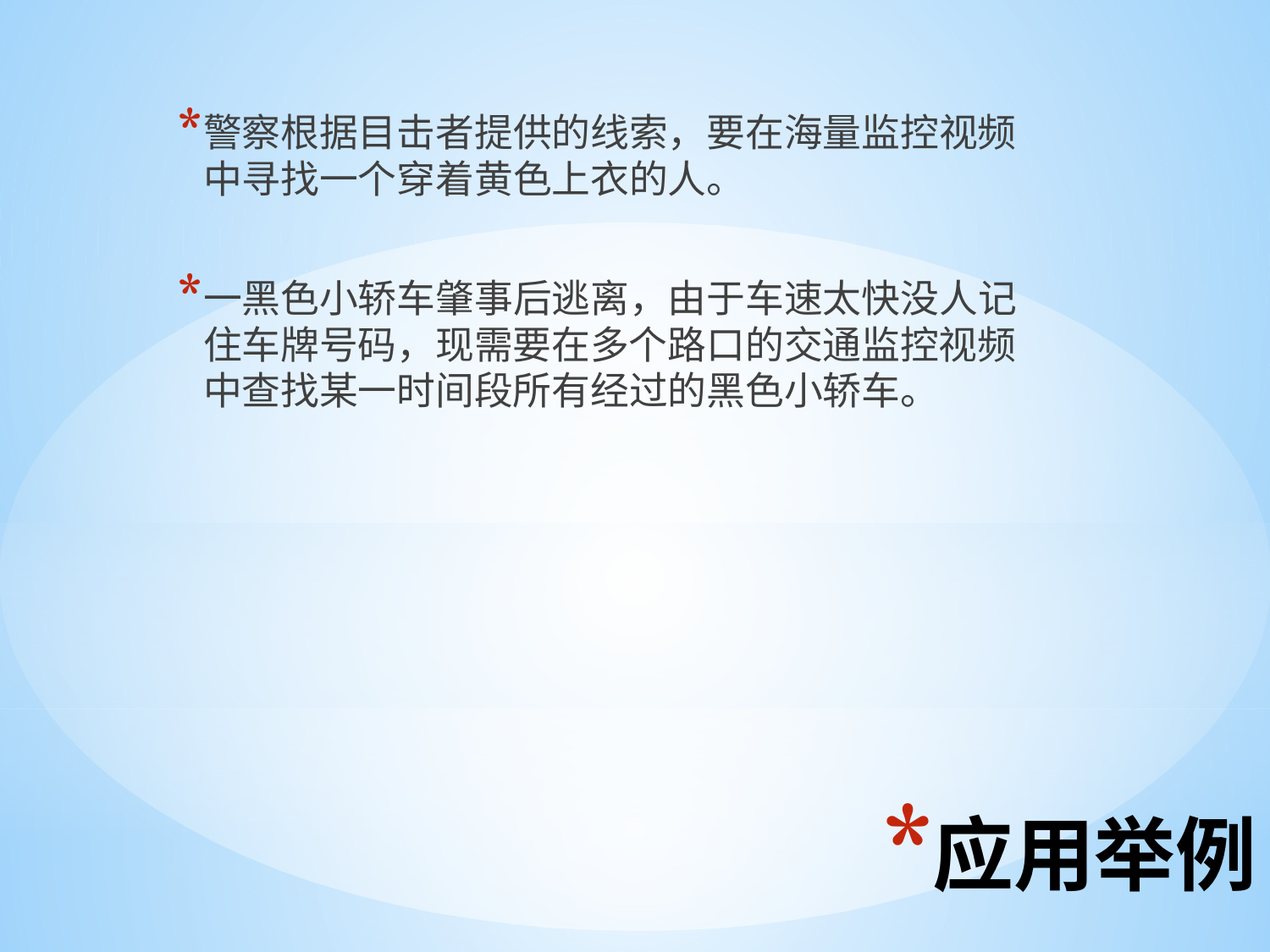

警察根据目击者提供的线索，要在海量监控视频中寻找一个穿着黄色上衣的人。

一黑色小轿车肇事后逃离，由于车速太快没人记住车牌号码，现需要在多个路口的交通监控视频中查找某一时间段所有经过的黑色小轿车。
# 应用举例